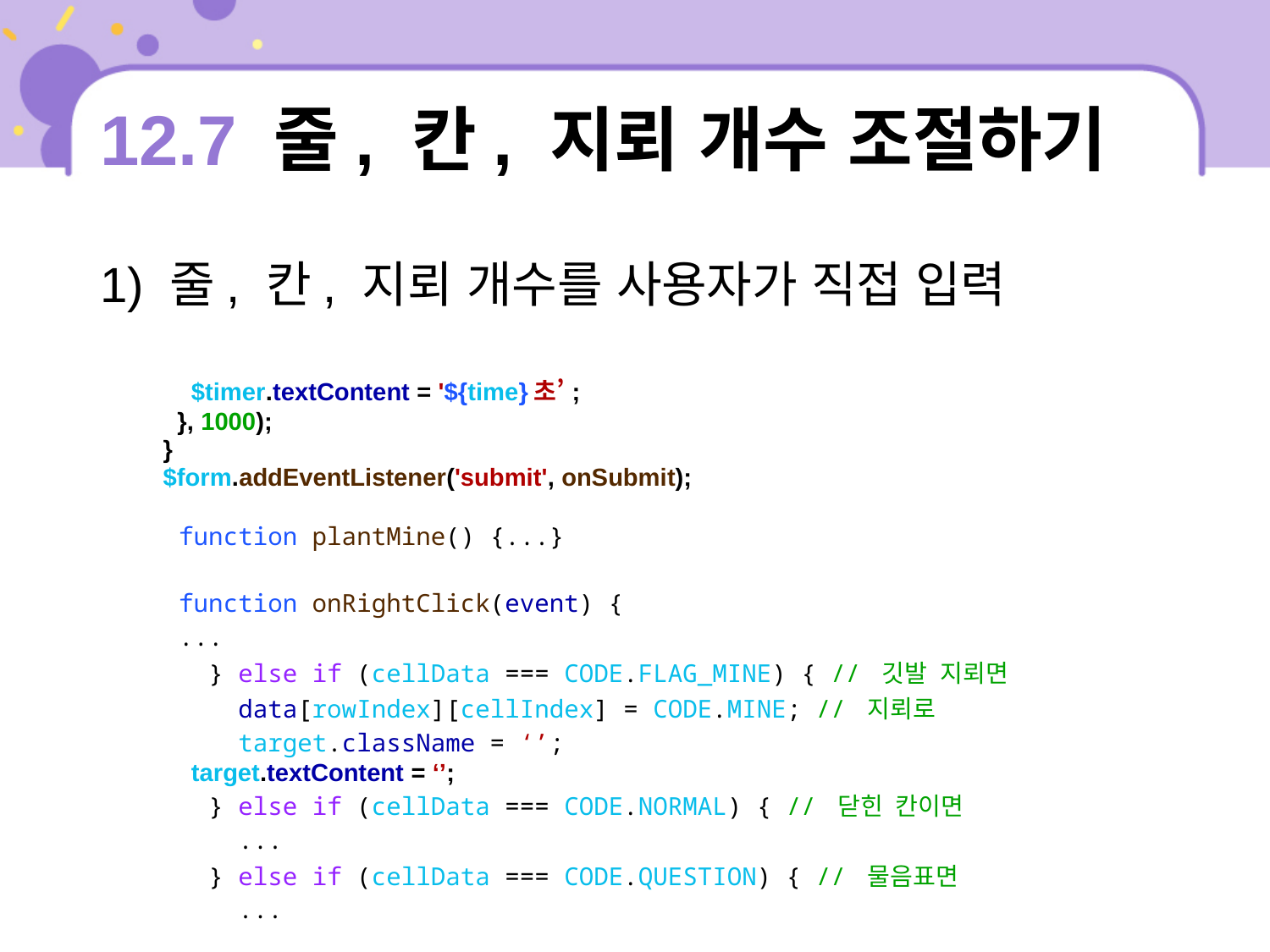

# 12.7 줄, 칸, 지뢰 개수 조절하기
1) 줄, 칸, 지뢰 개수를 사용자가 직접 입력
| $timer.textContent = '${time}초’; }, 1000); } $form.addEventListener('submit', onSubmit); function plantMine() {...} function onRightClick(event) { ... } else if (cellData === CODE.FLAG\_MINE) { // 깃발 지뢰면 data[rowIndex][cellIndex] = CODE.MINE; // 지뢰로 target.className = ‘’; target.textContent = ‘’; } else if (cellData === CODE.NORMAL) { // 닫힌 칸이면 ... } else if (cellData === CODE.QUESTION) { // 물음표면 ... |
| --- |